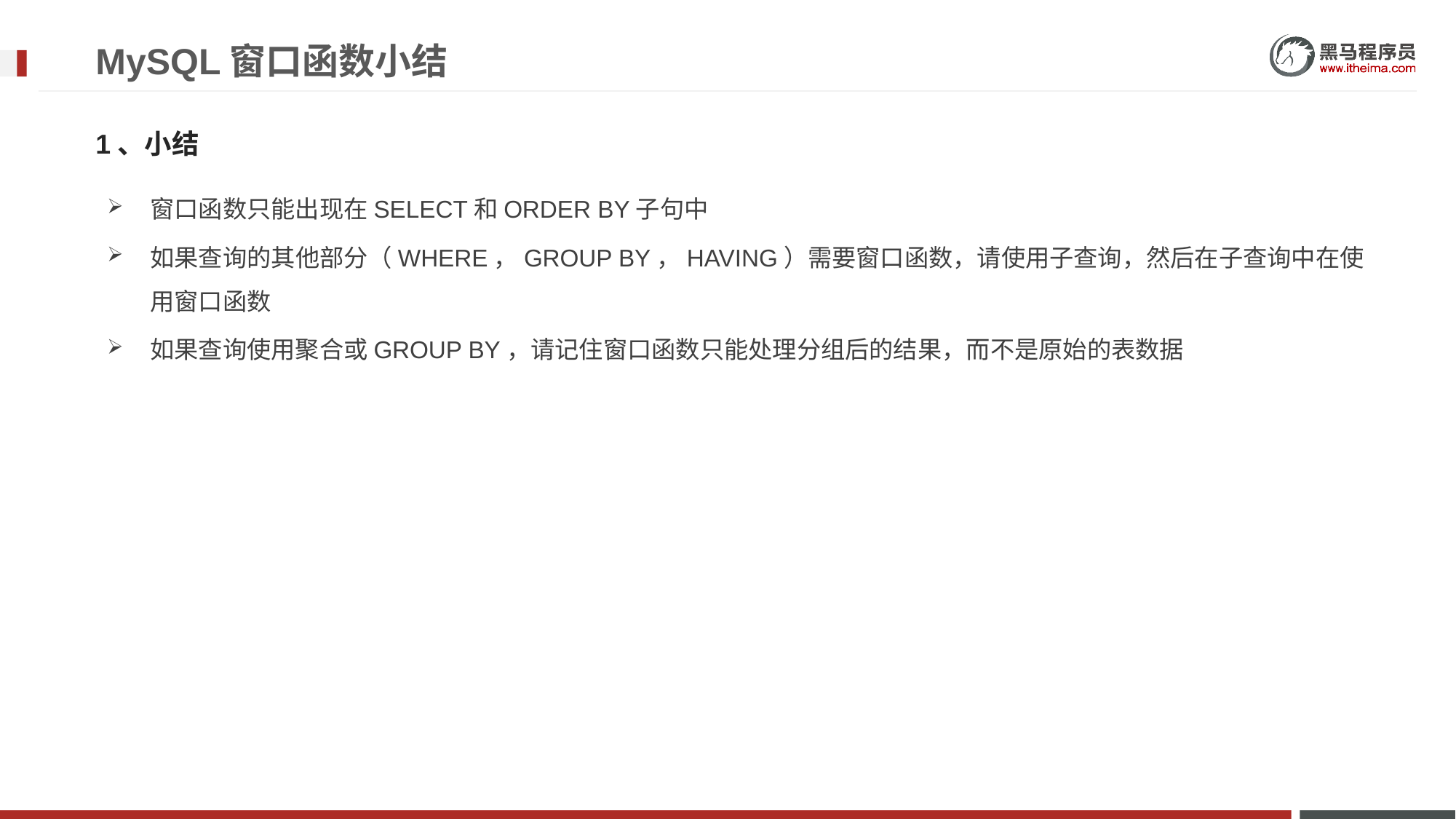

# MySQL窗口函数小结
1、小结
窗口函数只能出现在SELECT和ORDER BY子句中
如果查询的其他部分（WHERE，GROUP BY，HAVING）需要窗口函数，请使用子查询，然后在子查询中在使用窗口函数
如果查询使用聚合或GROUP BY，请记住窗口函数只能处理分组后的结果，而不是原始的表数据